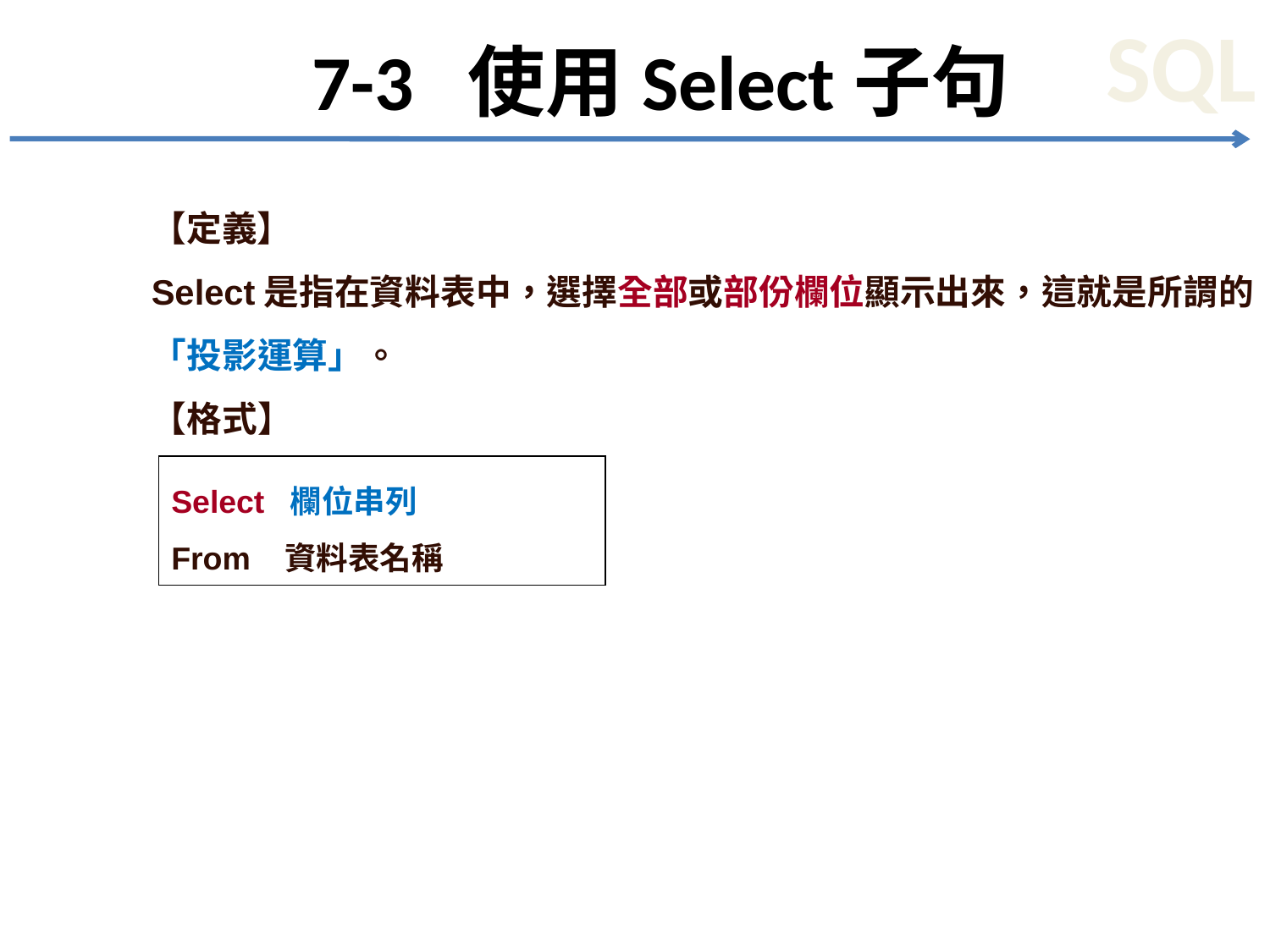

# 7-3  使用Select子句
【定義】
Select是指在資料表中，選擇全部或部份欄位顯示出來，這就是所謂的「投影運算」。
【格式】

Select  欄位串列
From   資料表名稱